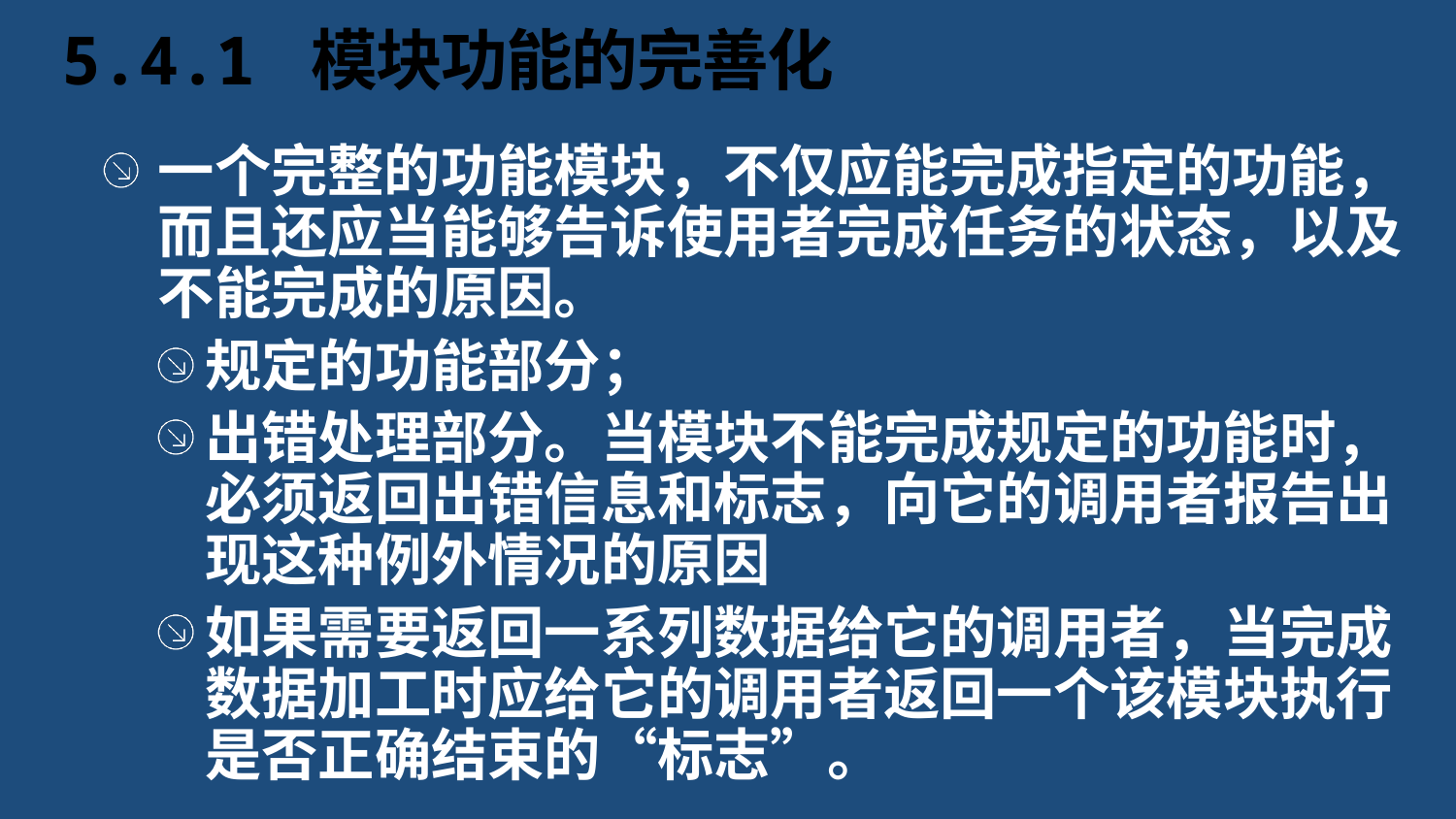

# 5.4.1 模块功能的完善化
一个完整的功能模块，不仅应能完成指定的功能，而且还应当能够告诉使用者完成任务的状态，以及不能完成的原因。
规定的功能部分；
出错处理部分。当模块不能完成规定的功能时，必须返回出错信息和标志，向它的调用者报告出现这种例外情况的原因
如果需要返回一系列数据给它的调用者，当完成数据加工时应给它的调用者返回一个该模块执行是否正确结束的“标志”。